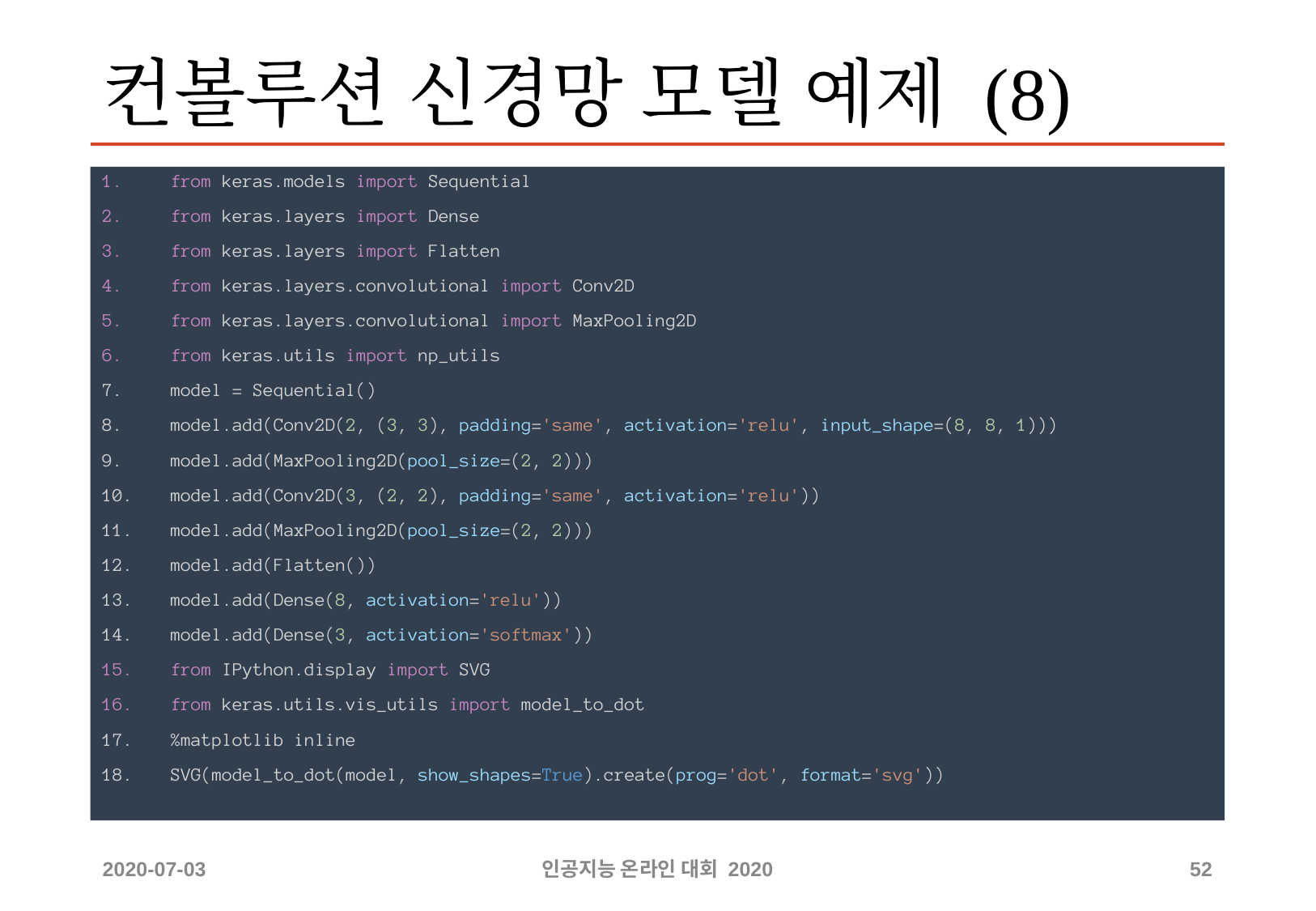

# 컨볼루션 신경망 모델 예제 (8)
from keras.models import Sequential
from keras.layers import Dense
from keras.layers import Flatten
from keras.layers.convolutional import Conv2D
from keras.layers.convolutional import MaxPooling2D
from keras.utils import np_utils
model = Sequential()
model.add(Conv2D(2, (3, 3), padding='same', activation='relu', input_shape=(8, 8, 1)))
model.add(MaxPooling2D(pool_size=(2, 2)))
model.add(Conv2D(3, (2, 2), padding='same', activation='relu'))
model.add(MaxPooling2D(pool_size=(2, 2)))
model.add(Flatten())
model.add(Dense(8, activation='relu'))
model.add(Dense(3, activation='softmax'))
from IPython.display import SVG
from keras.utils.vis_utils import model_to_dot
%matplotlib inline
SVG(model_to_dot(model, show_shapes=True).create(prog='dot', format='svg'))

2020-07-03
인공지능 온라인 대회 2020
52